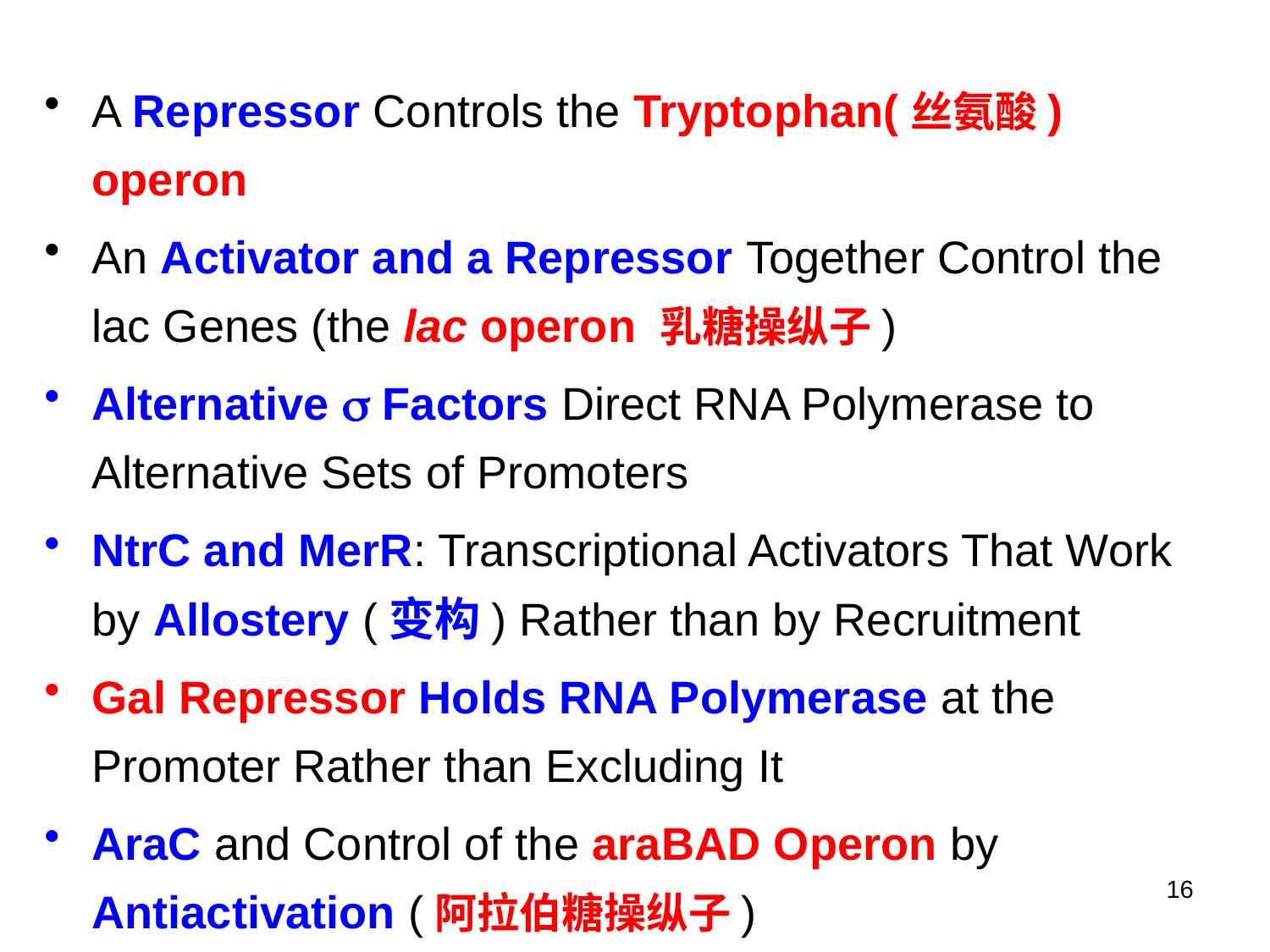

A Repressor Controls the Tryptophan(丝氨酸) operon
An Activator and a Repressor Together Control the lac Genes (the lac operon 乳糖操纵子)
Alternative σ Factors Direct RNA Polymerase to Alternative Sets of Promoters
NtrC and MerR: Transcriptional Activators That Work
by Allostery (变构) Rather than by Recruitment
Gal Repressor Holds RNA Polymerase at the Promoter Rather than Excluding It
AraC and Control of the araBAD Operon by Antiactivation (阿拉伯糖操纵子)

16